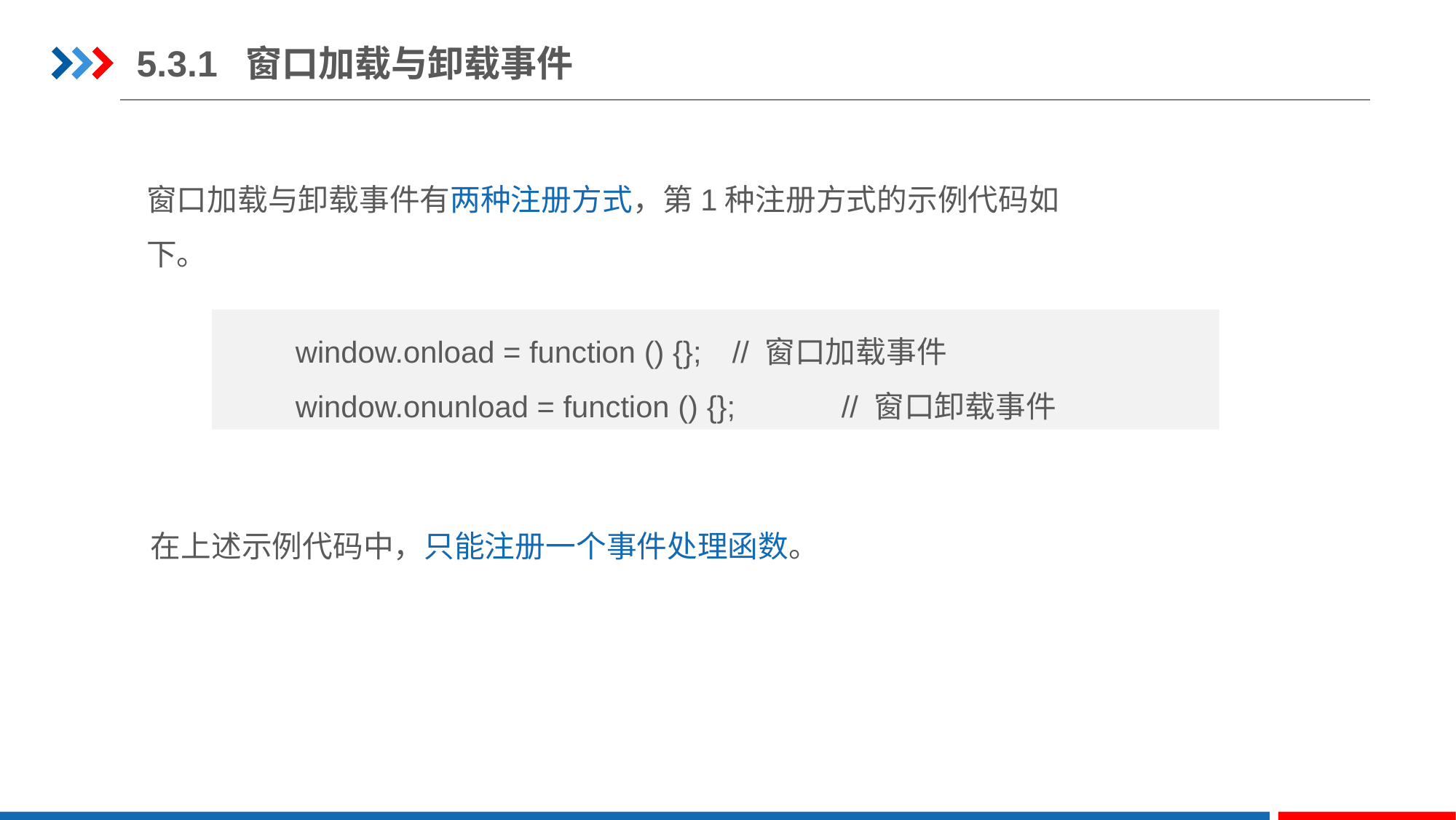

5.3.1	窗口加载与卸载事件
窗口加载与卸载事件有两种注册方式，第1种注册方式的示例代码如下。
window.onload = function () {};	// 窗口加载事件
window.onunload = function () {};	// 窗口卸载事件
在上述示例代码中，只能注册一个事件处理函数。